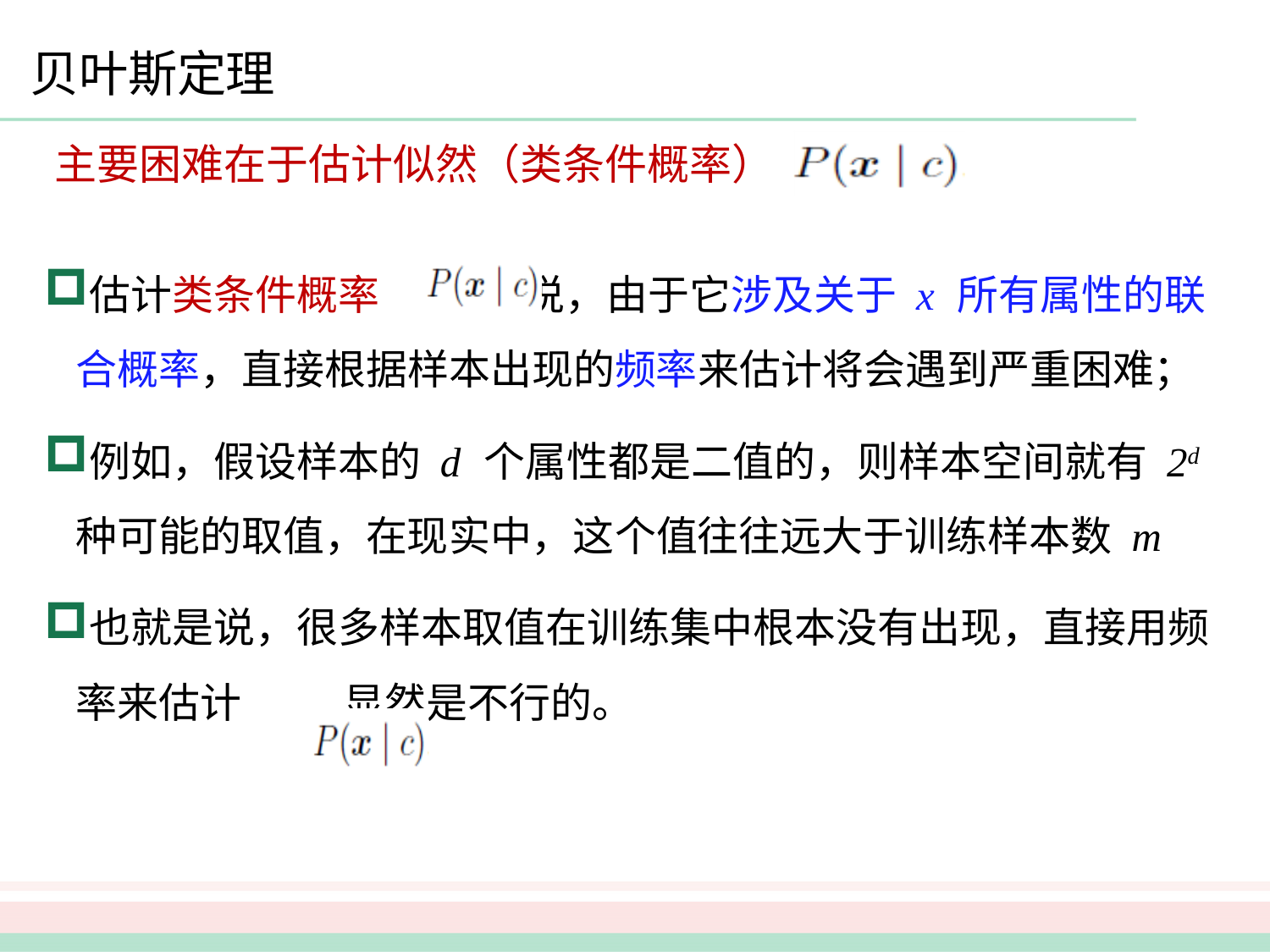

# 贝叶斯定理

主要困难在于估计似然（类条件概率）
估计类条件概率           来说，由于它涉及关于 x 所有属性的联合概率，直接根据样本出现的频率来估计将会遇到严重困难；
例如，假设样本的 d 个属性都是二值的，则样本空间就有 2d 种可能的取值，在现实中，这个值往往远大于训练样本数 m
也就是说，很多样本取值在训练集中根本没有出现，直接用频率来估计           显然是不行的。